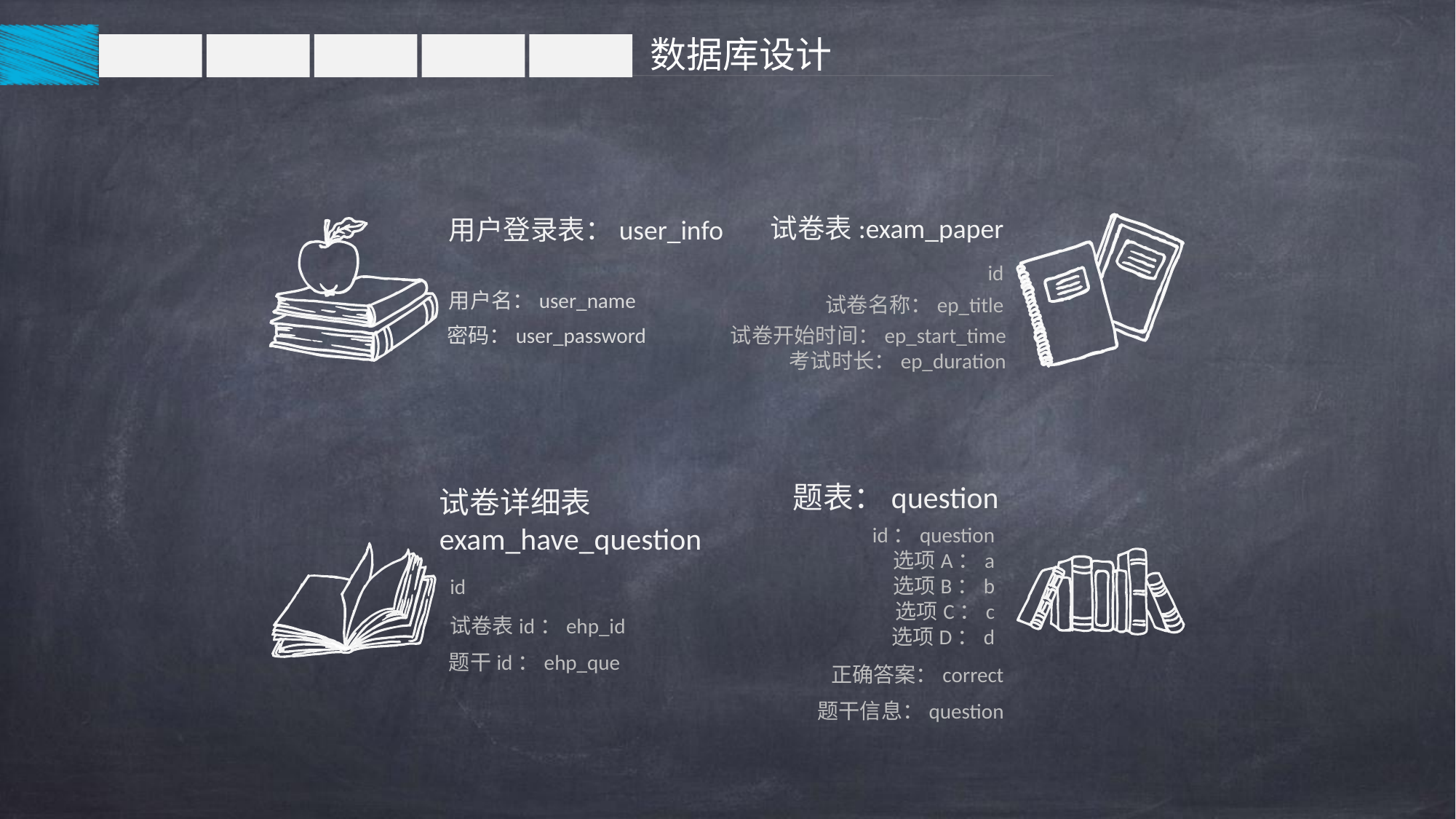

数据库设计

试卷表:exam_paper
id
试卷名称：ep_title
试卷开始时间：ep_start_time
考试时长：ep_duration
用户登录表：user_info
用户名：user_name
密码：user_password

题表：question
id：question
选项A：a
选项B：b
选项C：c
选项D：d
正确答案：correct
题干信息：question
试卷详细表exam_have_question
id
试卷表id：ehp_id
题干id：ehp_que